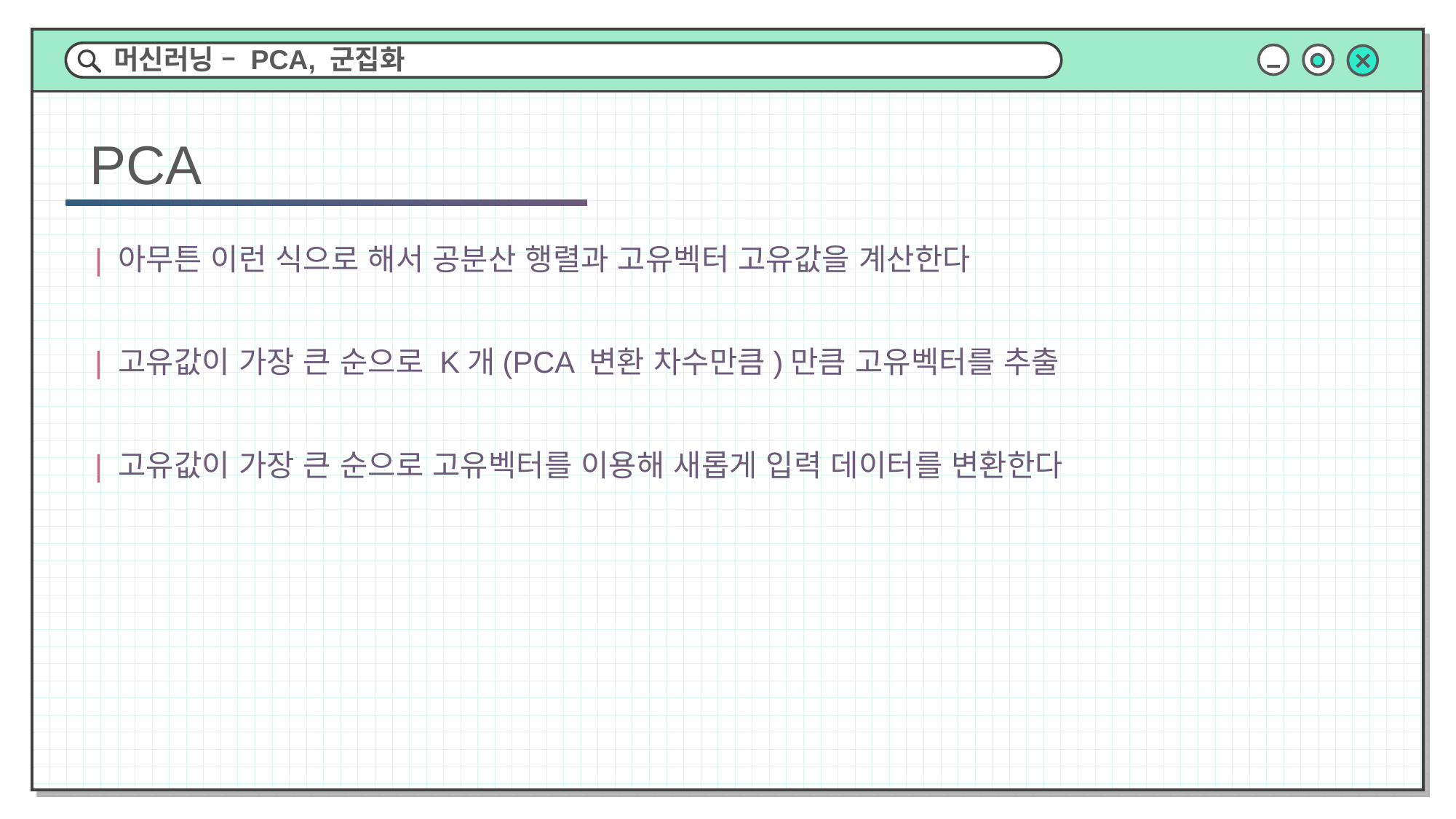

머신러닝 – PCA, 군집화

PCA

| 아무튼 이런 식으로 해서 공분산 행렬과 고유벡터 고유값을 계산한다

| 고유값이 가장 큰 순으로 K개(PCA 변환 차수만큼)만큼 고유벡터를 추출

| 고유값이 가장 큰 순으로 고유벡터를 이용해 새롭게 입력 데이터를 변환한다